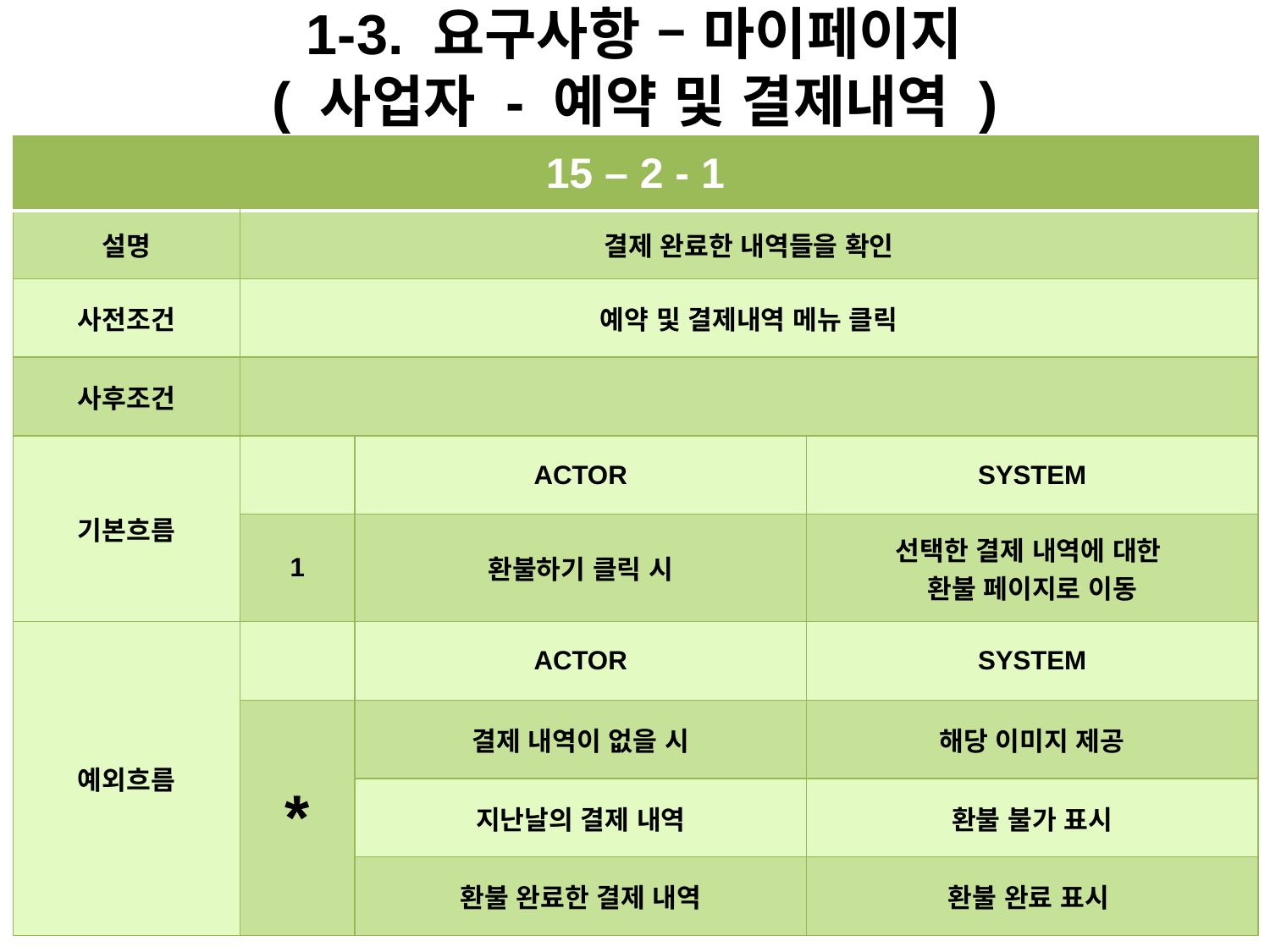

# 1-3. 요구사항 – 마이페이지 ( 사업자 - 예약 및 결제내역 )
| 15 – 2 - 1 |  |  |  |
| --- | --- | --- | --- |
| 설명 | 결제 완료한 내역들을 확인 |  |  |
| 사전조건 | 예약 및 결제내역 메뉴 클릭 |  |  |
| 사후조건 |  |  |  |
| 기본흐름 |  | ACTOR | SYSTEM |
|  | 1 | 환불하기 클릭 시 | 선택한 결제 내역에 대한 환불 페이지로 이동 |
| 예외흐름 |  | ACTOR | SYSTEM |
|  | \* | 결제 내역이 없을 시 | 해당 이미지 제공 |
|  |  | 지난날의 결제 내역 | 환불 불가 표시 |
|  |  | 환불 완료한 결제 내역 | 환불 완료 표시 |